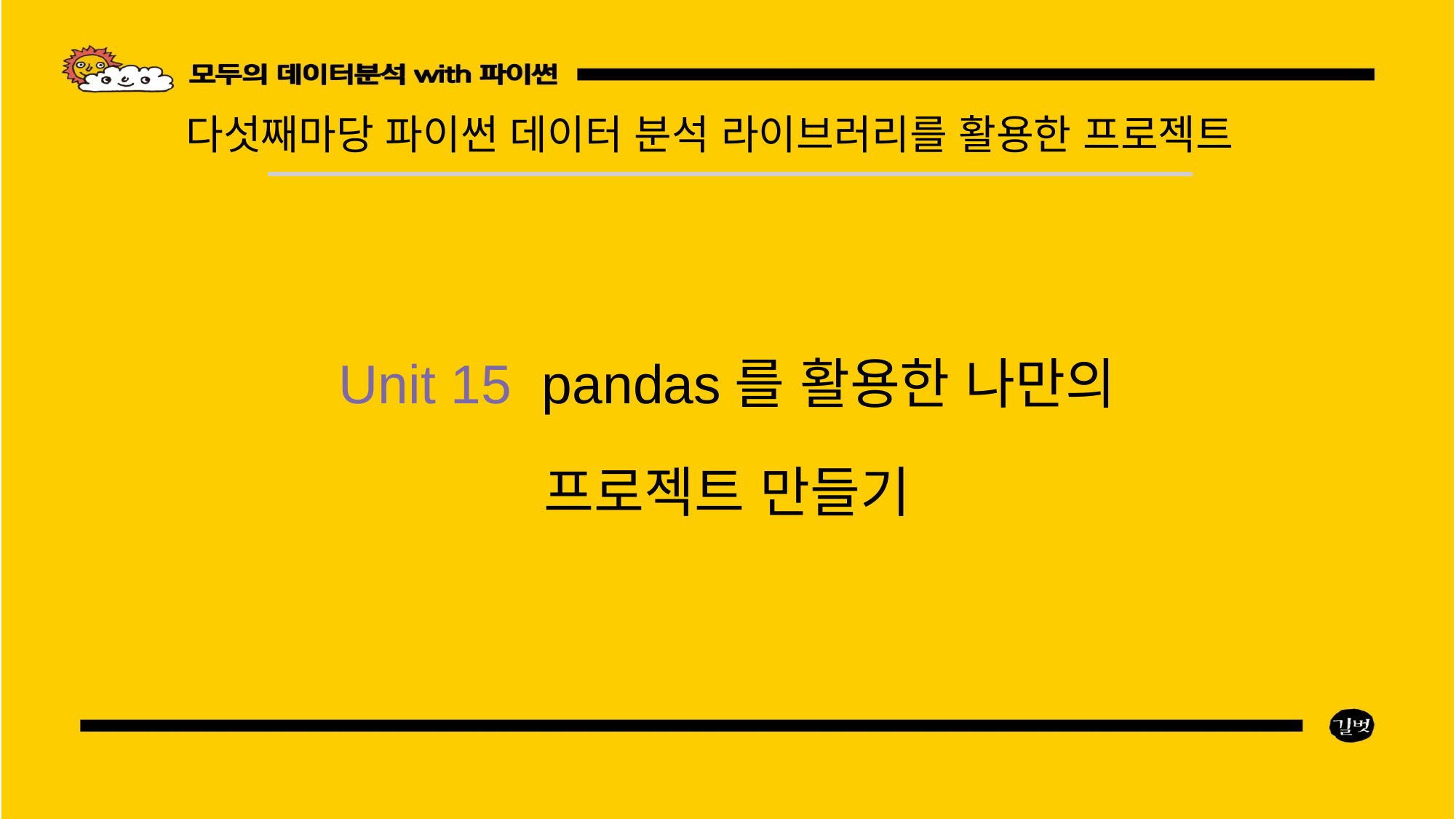

다섯째마당 파이썬 데이터 분석 라이브러리를 활용한 프로젝트
Unit 15  pandas를 활용한 나만의
프로젝트 만들기